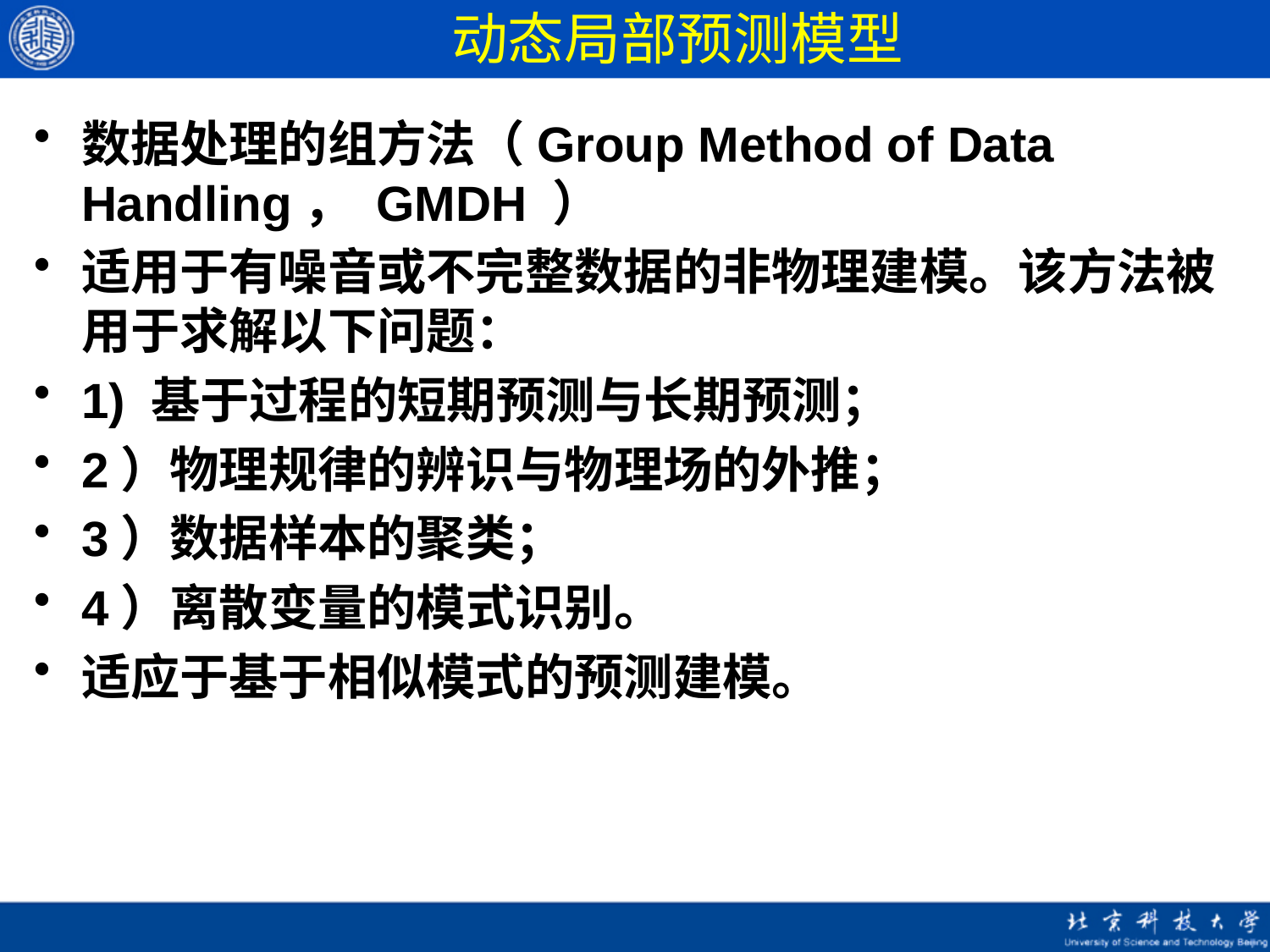

# 动态局部预测模型
数据处理的组方法（Group Method of Data Handling， GMDH ）
适用于有噪音或不完整数据的非物理建模。该方法被用于求解以下问题：
1) 基于过程的短期预测与长期预测；
2）物理规律的辨识与物理场的外推；
3）数据样本的聚类；
4）离散变量的模式识别。
适应于基于相似模式的预测建模。